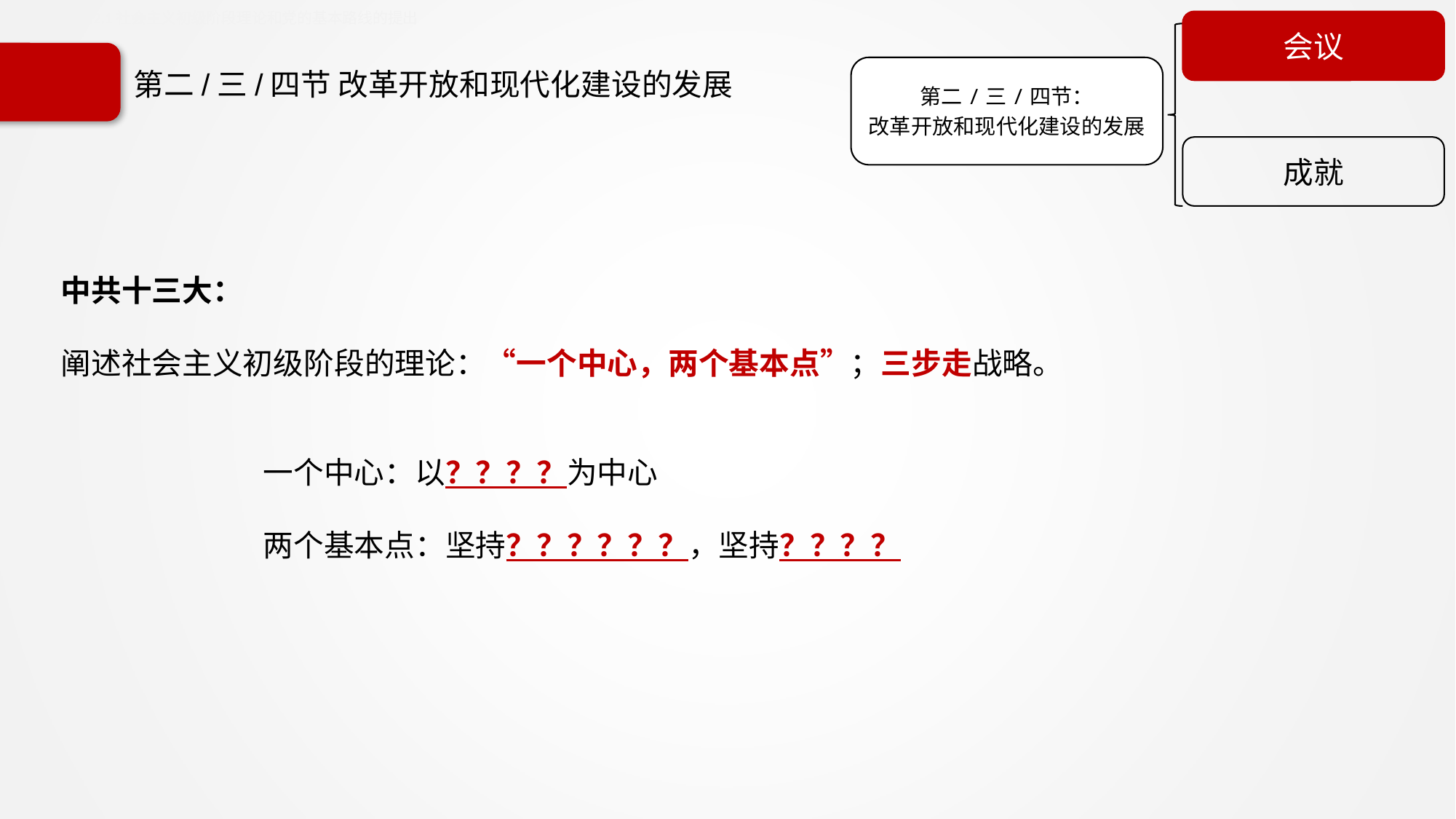

10.2.2.1社会主义初级阶段理论和党的基本路线的提出
会议

第二/三/四节：
改革开放和现代化建设的发展
成就

# 第二/三/四节 改革开放和现代化建设的发展

中共十三大：

阐述社会主义初级阶段的理论：“一个中心，两个基本点”；三步走战略。

                             一个中心：以？？？？为中心

                             两个基本点：坚持？？？？？？，坚持？？？？